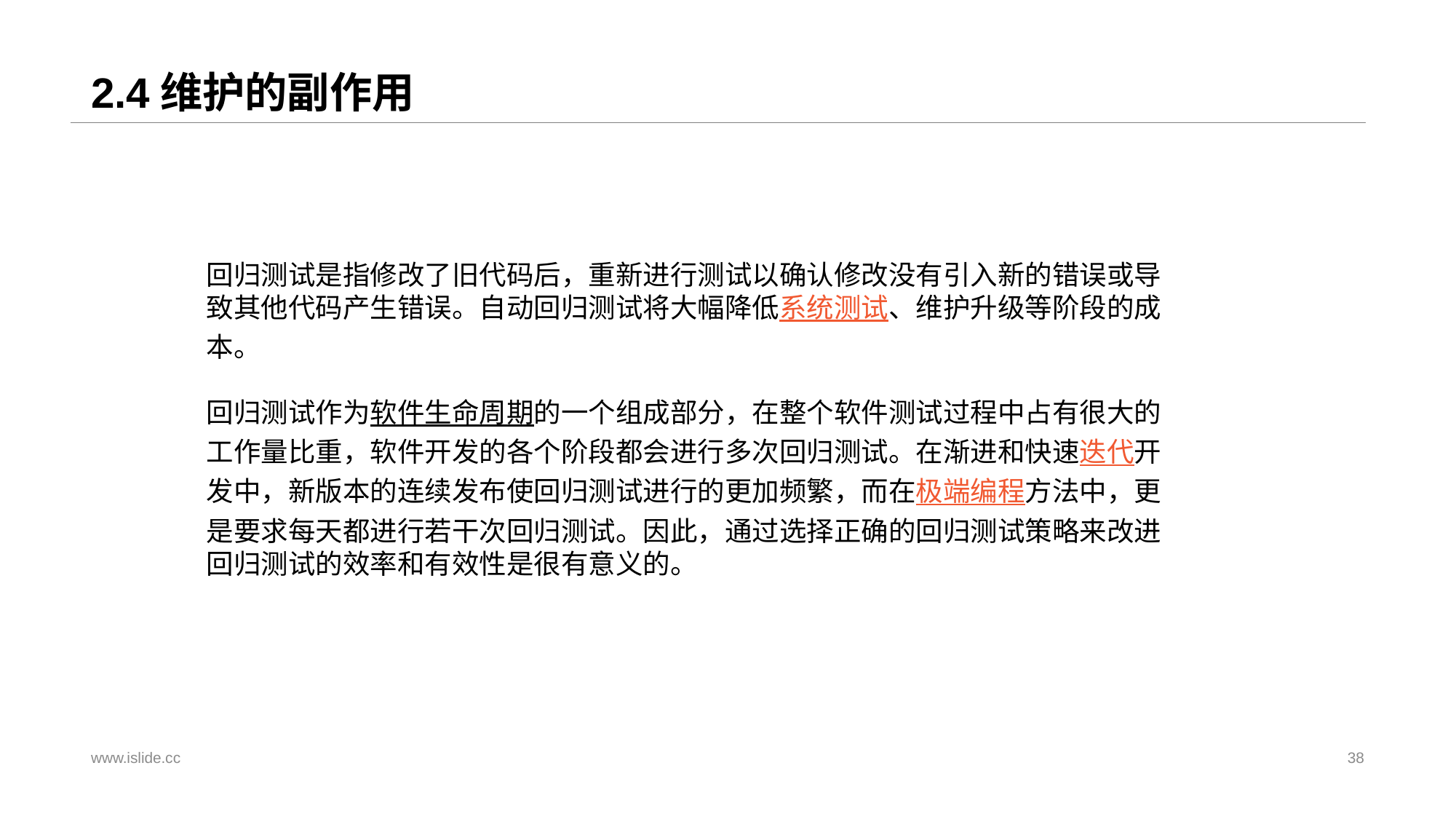

# 2.4维护的副作用
回归测试是指修改了旧代码后，重新进行测试以确认修改没有引入新的错误或导致其他代码产生错误。自动回归测试将大幅降低系统测试、维护升级等阶段的成本。

回归测试作为软件生命周期的一个组成部分，在整个软件测试过程中占有很大的工作量比重，软件开发的各个阶段都会进行多次回归测试。在渐进和快速迭代开发中，新版本的连续发布使回归测试进行的更加频繁，而在极端编程方法中，更是要求每天都进行若干次回归测试。因此，通过选择正确的回归测试策略来改进回归测试的效率和有效性是很有意义的。
www.islide.cc
38